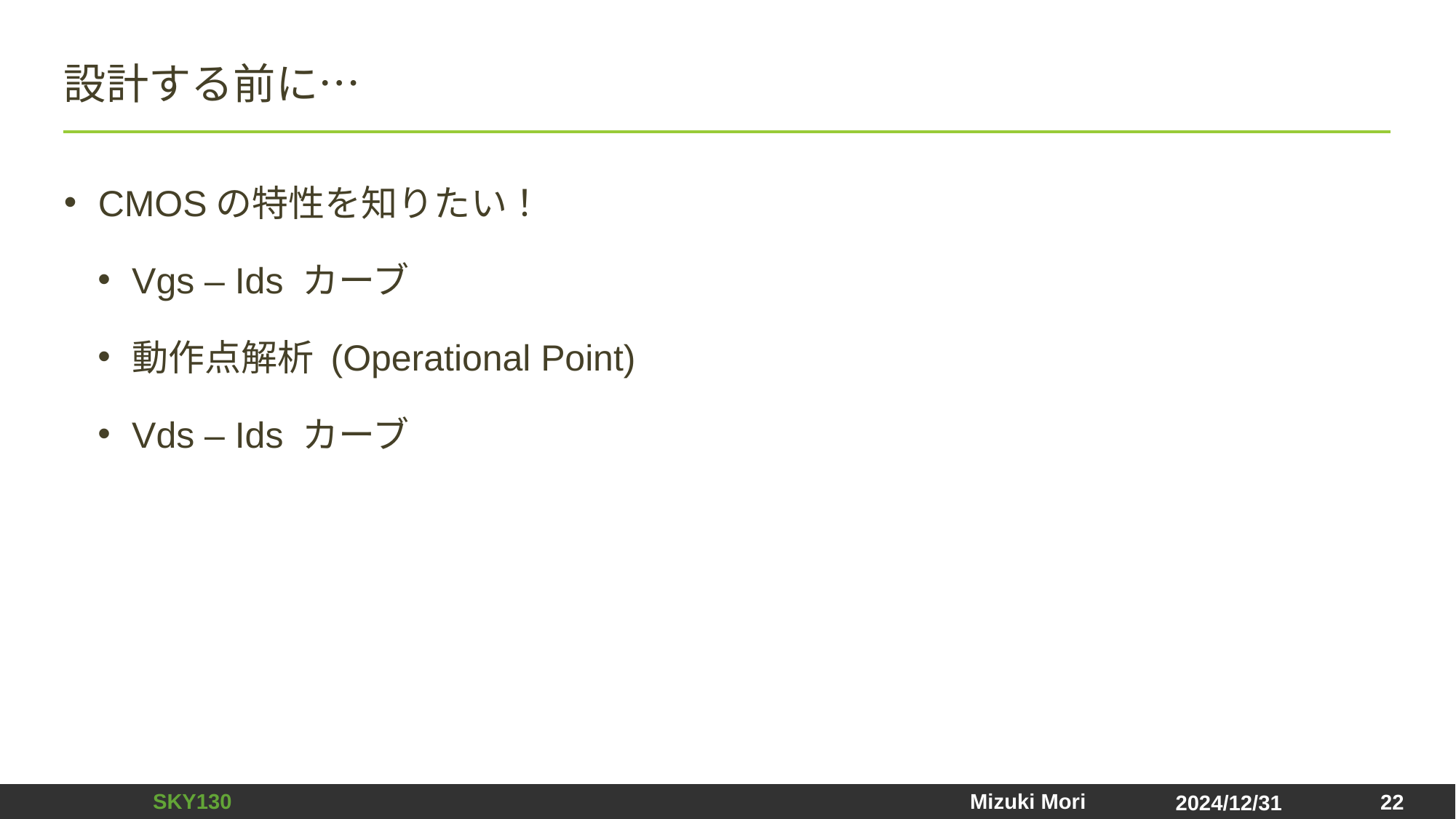

# 設計する前に…
CMOSの特性を知りたい！
Vgs – Ids カーブ
動作点解析 (Operational Point)
Vds – Ids カーブ
22
2024/12/31